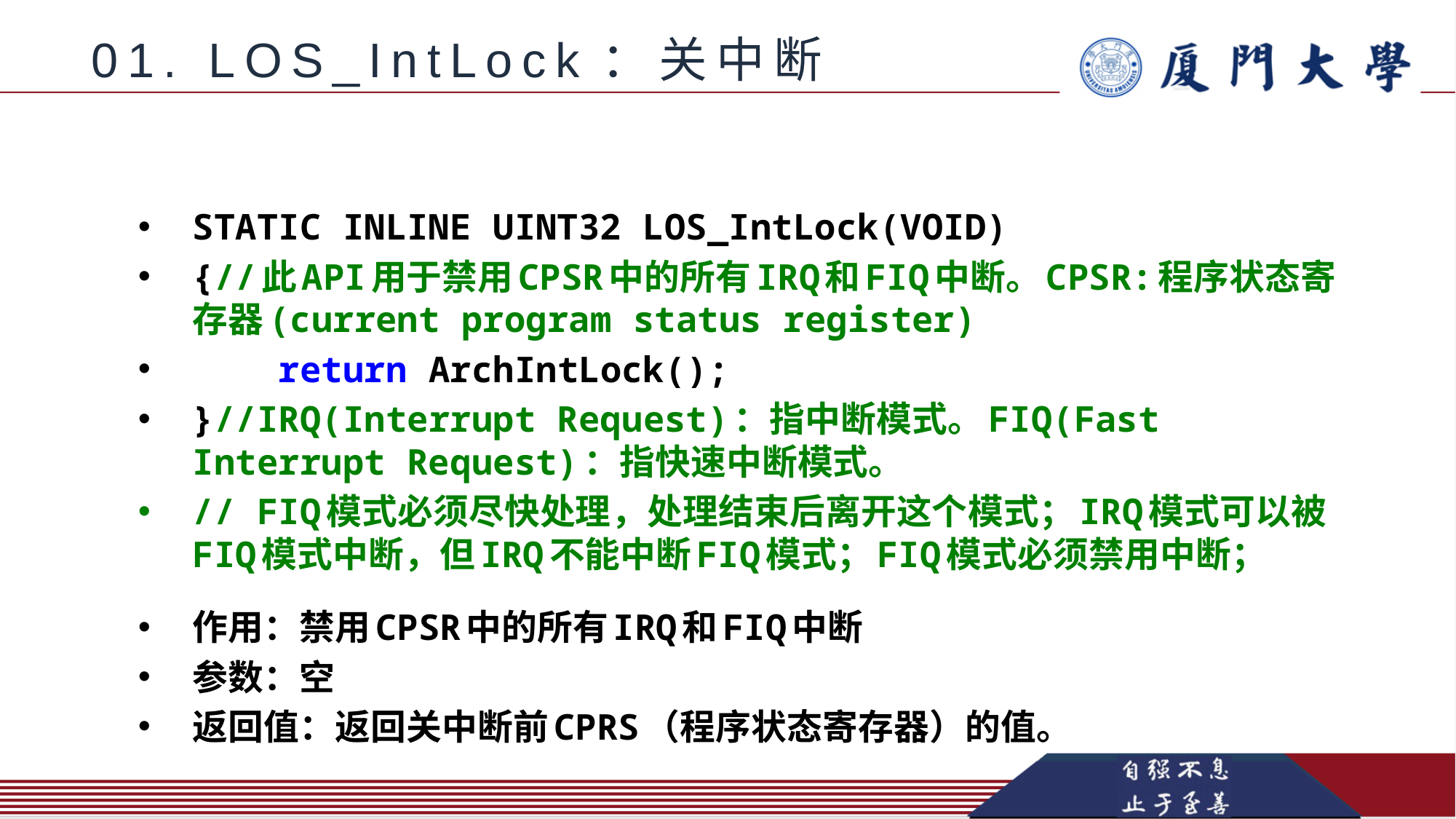

01. LOS_IntLock：关中断
STATIC INLINE UINT32 LOS_IntLock(VOID)
{//此API用于禁用CPSR中的所有IRQ和FIQ中断。CPSR:程序状态寄存器(current program status register)
    return ArchIntLock();
}//IRQ(Interrupt Request)：指中断模式。FIQ(Fast Interrupt Request)：指快速中断模式。
// FIQ模式必须尽快处理，处理结束后离开这个模式；IRQ模式可以被FIQ模式中断，但IRQ不能中断FIQ模式；FIQ模式必须禁用中断；

作用：禁用CPSR中的所有IRQ和FIQ中断
参数：空
返回值：返回关中断前CPRS（程序状态寄存器）的值。